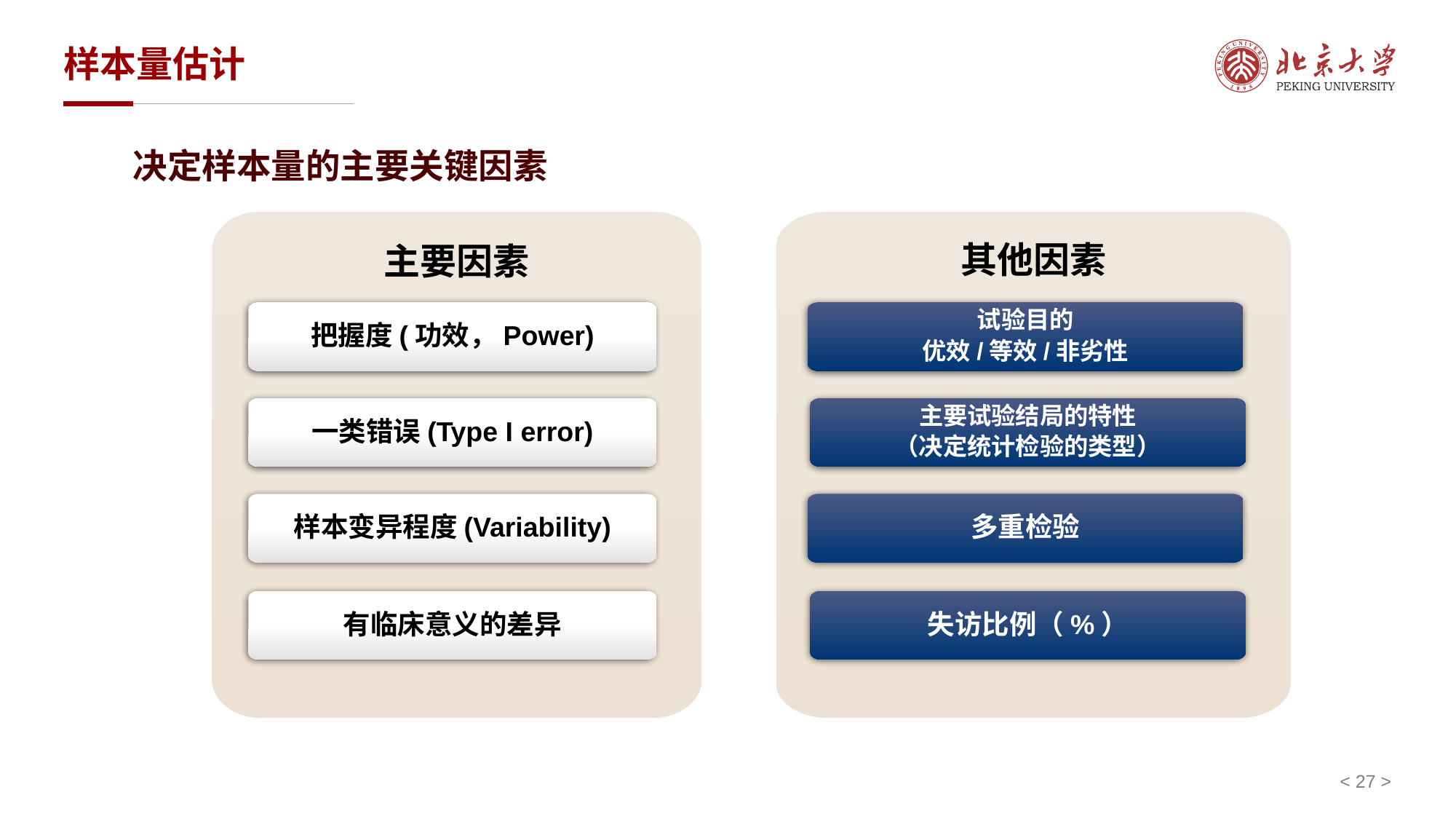

# 样本量估计
决定样本量的主要关键因素
主要因素
其他因素
把握度(功效，Power)
试验目的
优效/等效/非劣性
一类错误(Type I error)
主要试验结局的特性
（决定统计检验的类型）
样本变异程度(Variability)
多重检验
有临床意义的差异
失访比例（%）
< 27 >